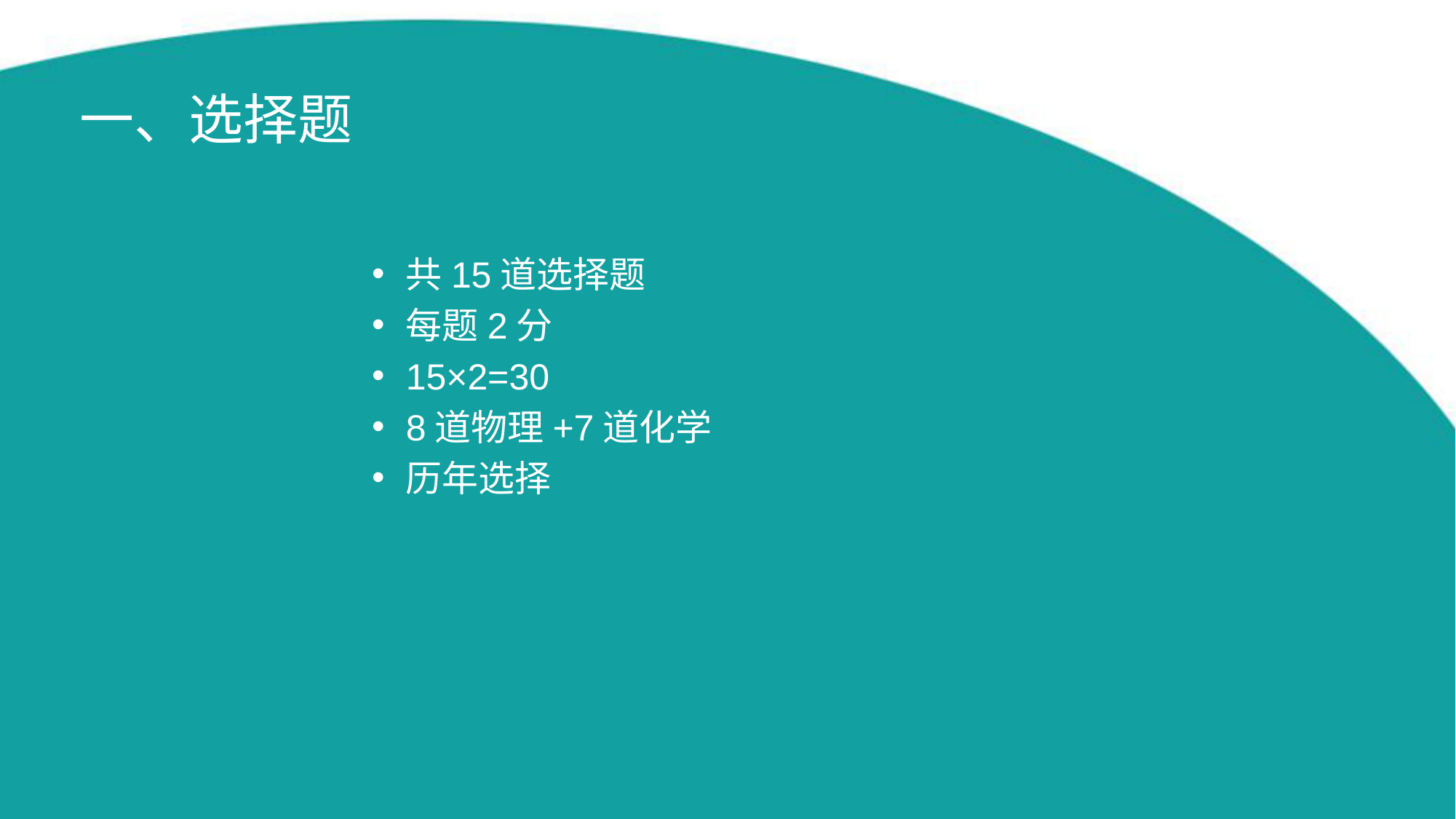

# 一、选择题
共15道选择题
每题2分
15×2=30
8道物理+7道化学
历年选择